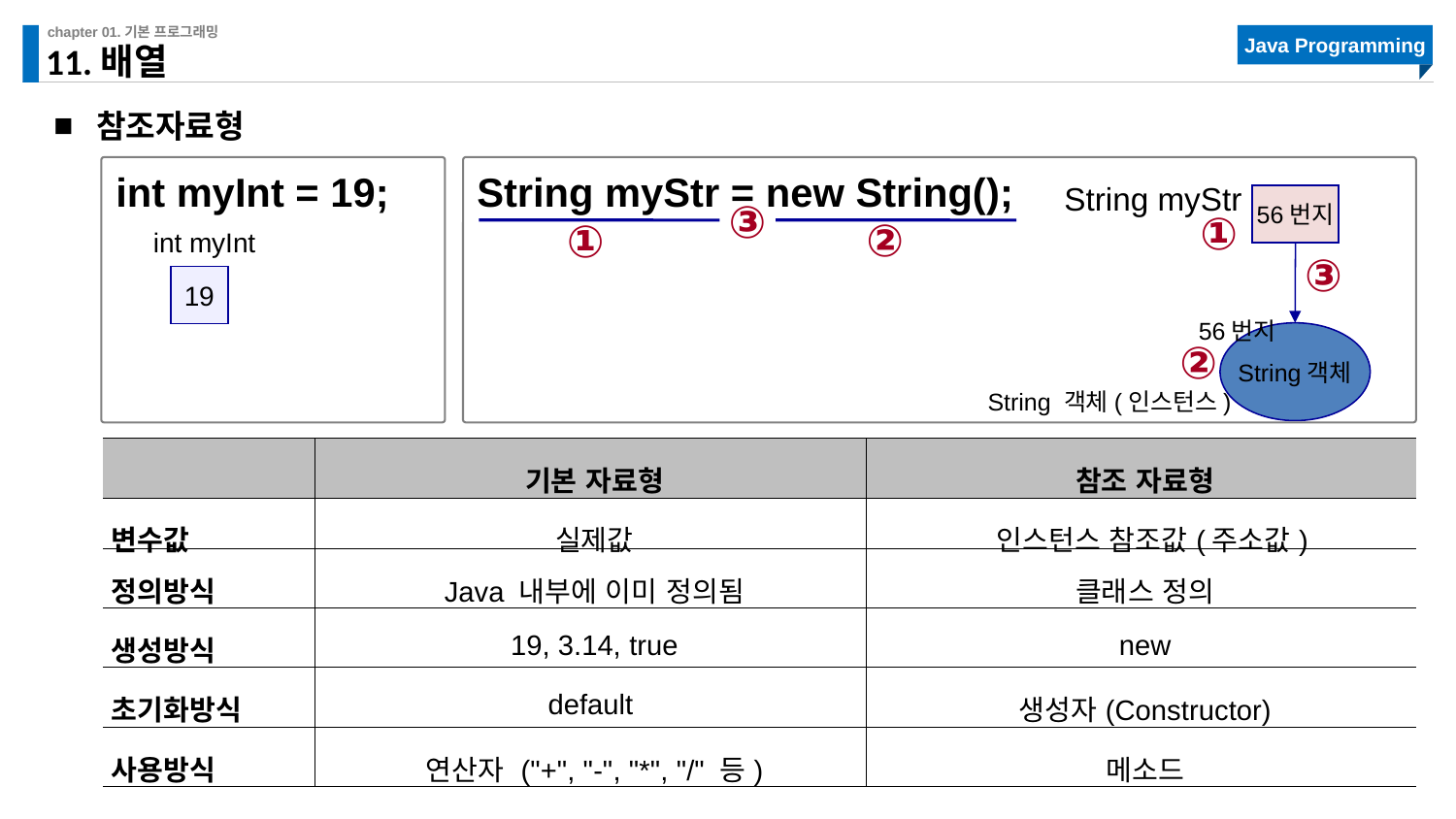

# 11.배열
참조자료형

int myInt = 19;
String myStr = new String();
String myStr
56번지
①
③
②
String 객체(인스턴스)
③
②
①

int myInt
19
56번지
String객체
|  | 기본 자료형 | 참조 자료형 |
| --- | --- | --- |
| 변수값 | 실제값 | 인스턴스 참조값(주소값) |
| 정의방식 | Java 내부에 이미 정의됨 | 클래스 정의 |
| 생성방식 | 19, 3.14, true | new |
| 초기화방식 | default | 생성자(Constructor) |
| 사용방식 | 연산자 ("+", "-", "\*", "/" 등) | 메소드 |